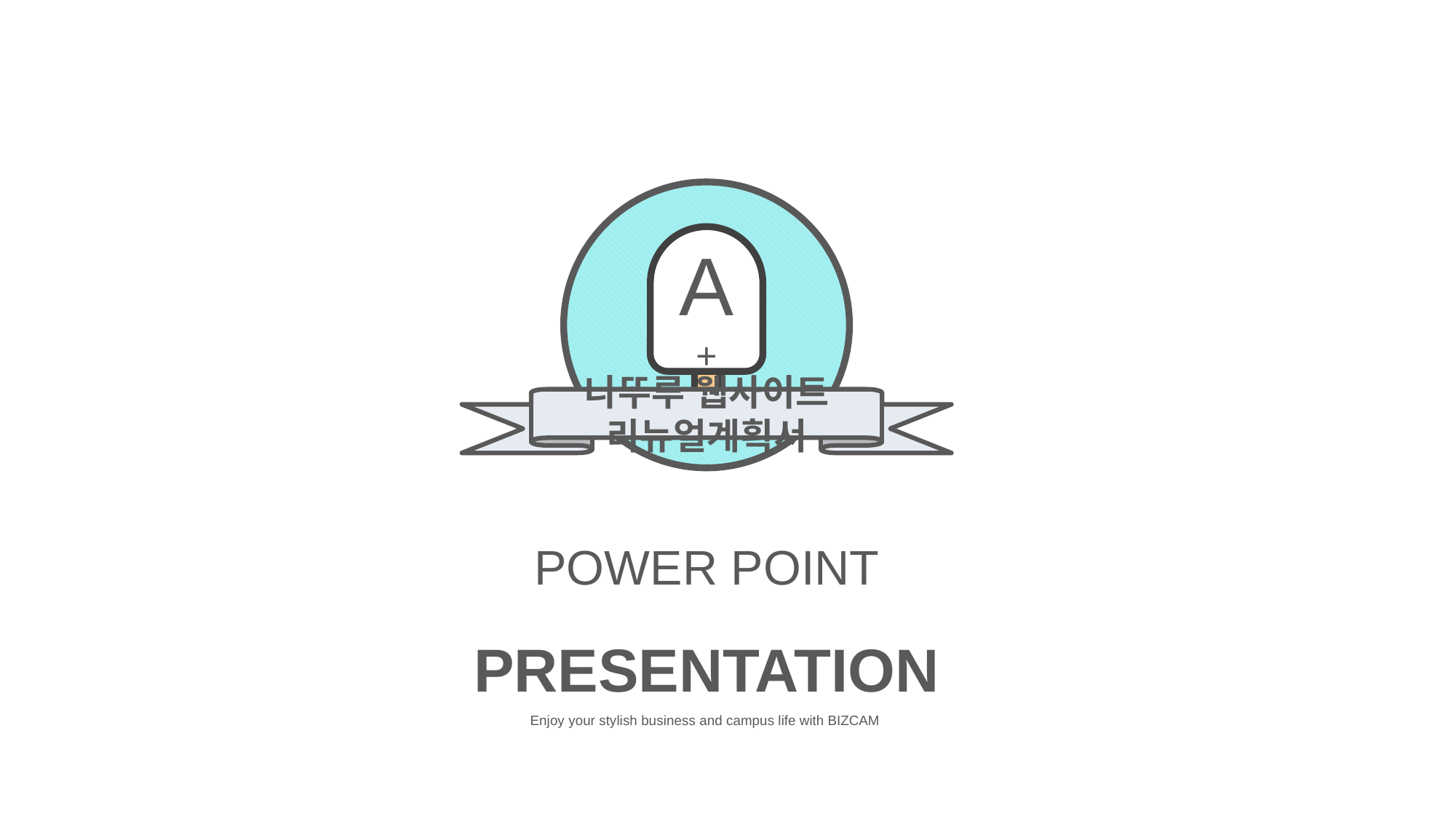

A+

나뚜루 웹사이트 리뉴얼계획서
POWER POINT PRESENTATION
Enjoy your stylish business and campus life with BIZCAM